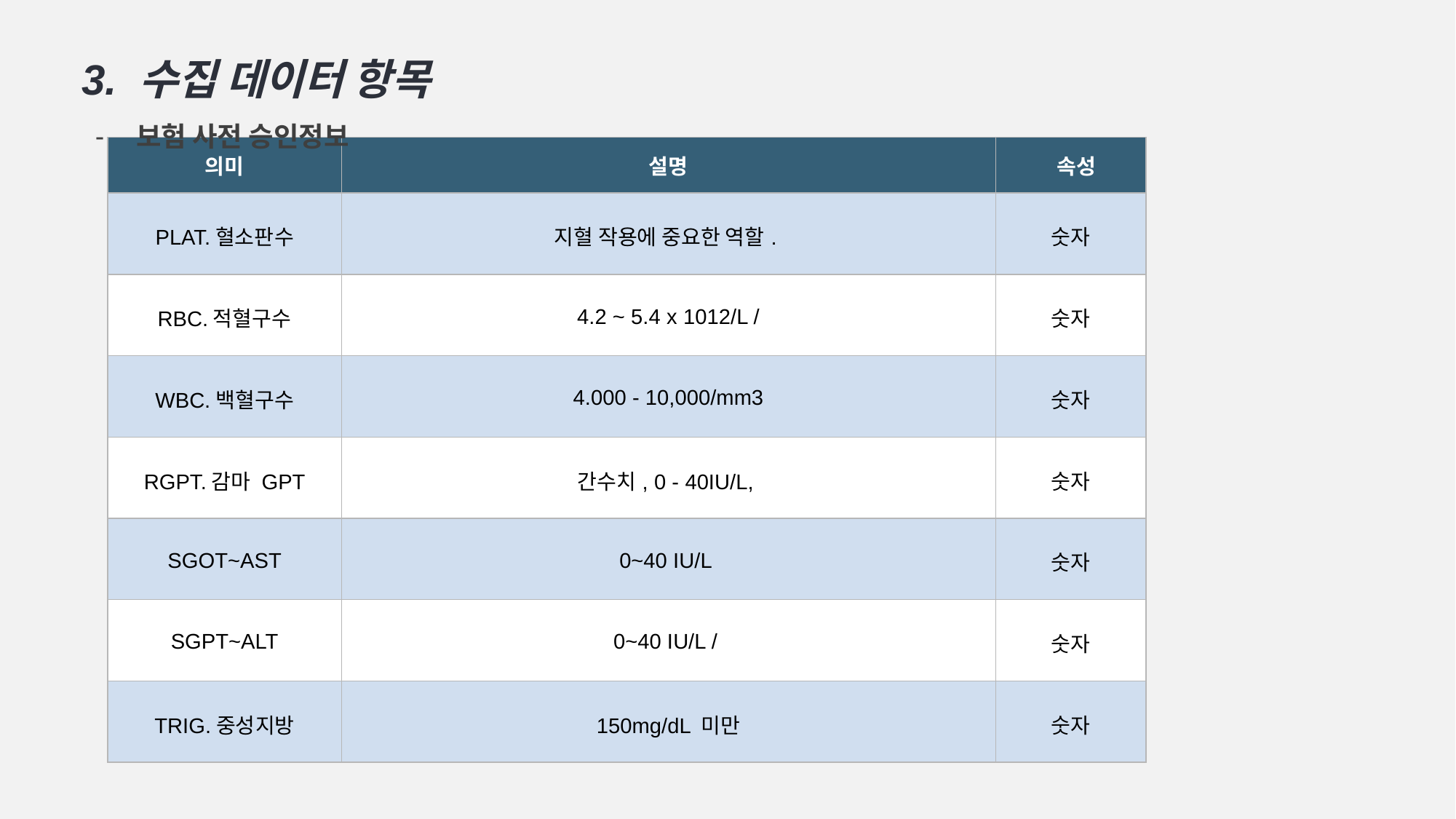

3. 수집 데이터 항목
보험 사전 승인정보

| 의미 | 설명 | 속성 |
| --- | --- | --- |
| PLAT.혈소판수 | 지혈 작용에 중요한 역할. | 숫자 |
| RBC.적혈구수 | 4.2 ~ 5.4 x 1012/L / | 숫자 |
| WBC.백혈구수 | 4.000 - 10,000/mm3 | 숫자 |
| RGPT.감마 GPT | 간수치, 0 - 40IU/L, | 숫자 |
| SGOT~AST | 0~40 IU/L | 숫자 |
| SGPT~ALT | 0~40 IU/L / | 숫자 |
| TRIG.중성지방 | 150mg/dL 미만 | 숫자 |